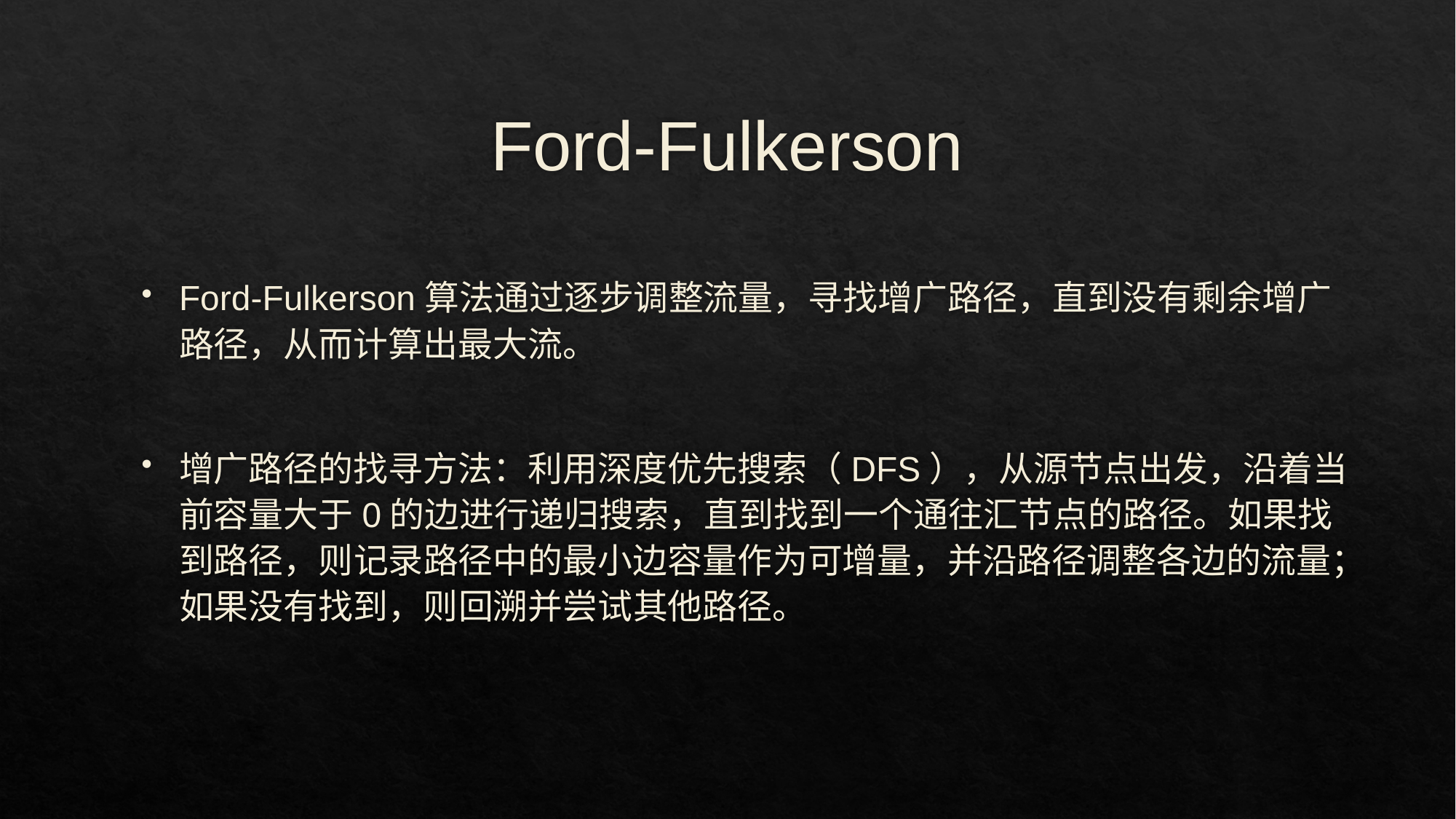

# Ford-Fulkerson

Ford-Fulkerson算法通过逐步调整流量，寻找增广路径，直到没有剩余增广路径，从而计算出最大流。

增广路径的找寻方法：利用深度优先搜索（DFS），从源节点出发，沿着当前容量大于0的边进行递归搜索，直到找到一个通往汇节点的路径。如果找到路径，则记录路径中的最小边容量作为可增量，并沿路径调整各边的流量；如果没有找到，则回溯并尝试其他路径。